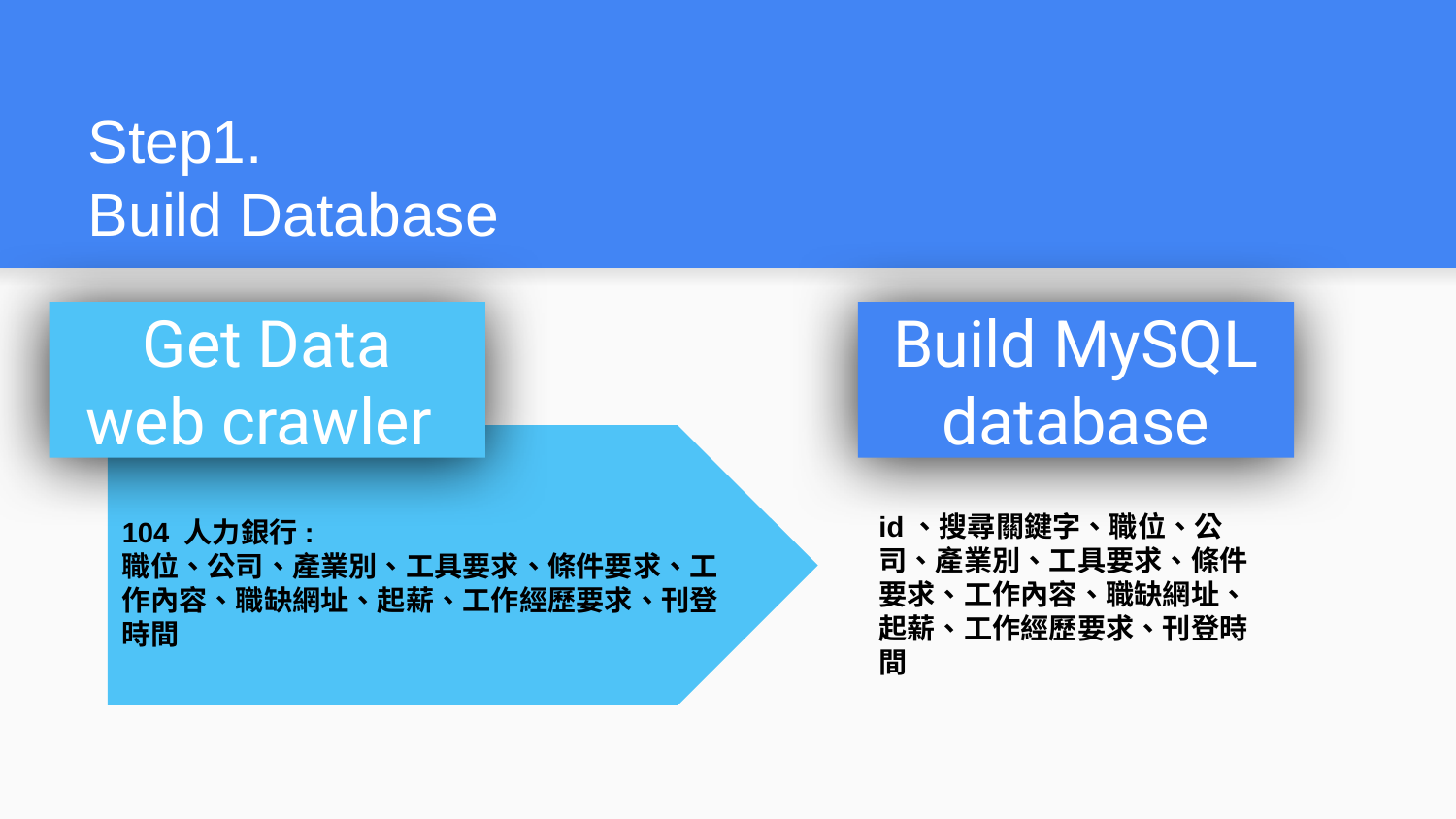

# Step1.
Build Database
Get Data
web crawler
Build MySQL database

104 人力銀行:
職位、公司、產業別、工具要求、條件要求、工作內容、職缺網址、起薪、工作經歷要求、刊登時間

id、搜尋關鍵字、職位、公司、產業別、工具要求、條件要求、工作內容、職缺網址、起薪、工作經歷要求、刊登時間